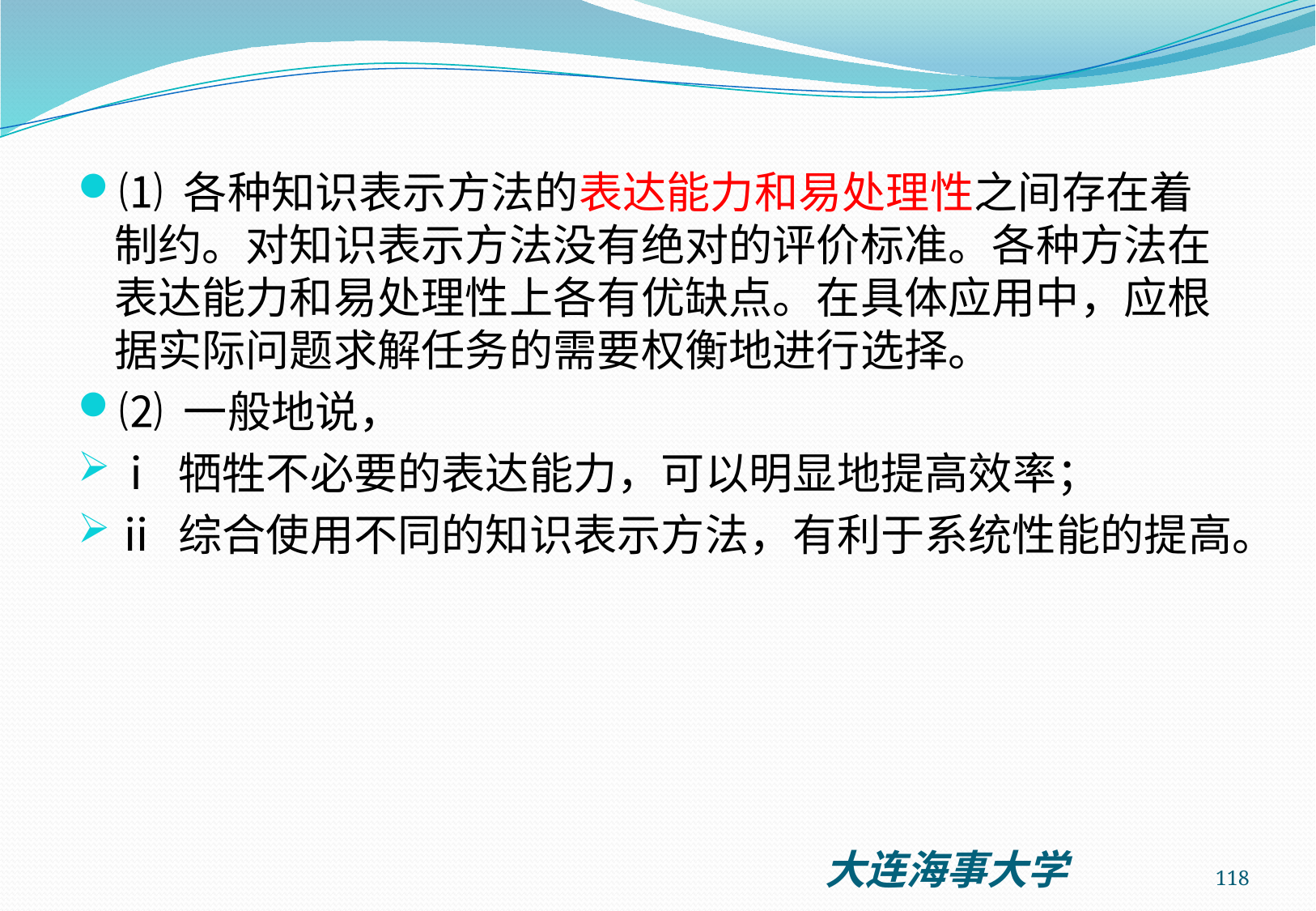

⑴ 各种知识表示方法的表达能力和易处理性之间存在着制约。对知识表示方法没有绝对的评价标准。各种方法在表达能力和易处理性上各有优缺点。在具体应用中，应根据实际问题求解任务的需要权衡地进行选择。
⑵ 一般地说，
ⅰ 牺牲不必要的表达能力，可以明显地提高效率；
ⅱ 综合使用不同的知识表示方法，有利于系统性能的提高。

118